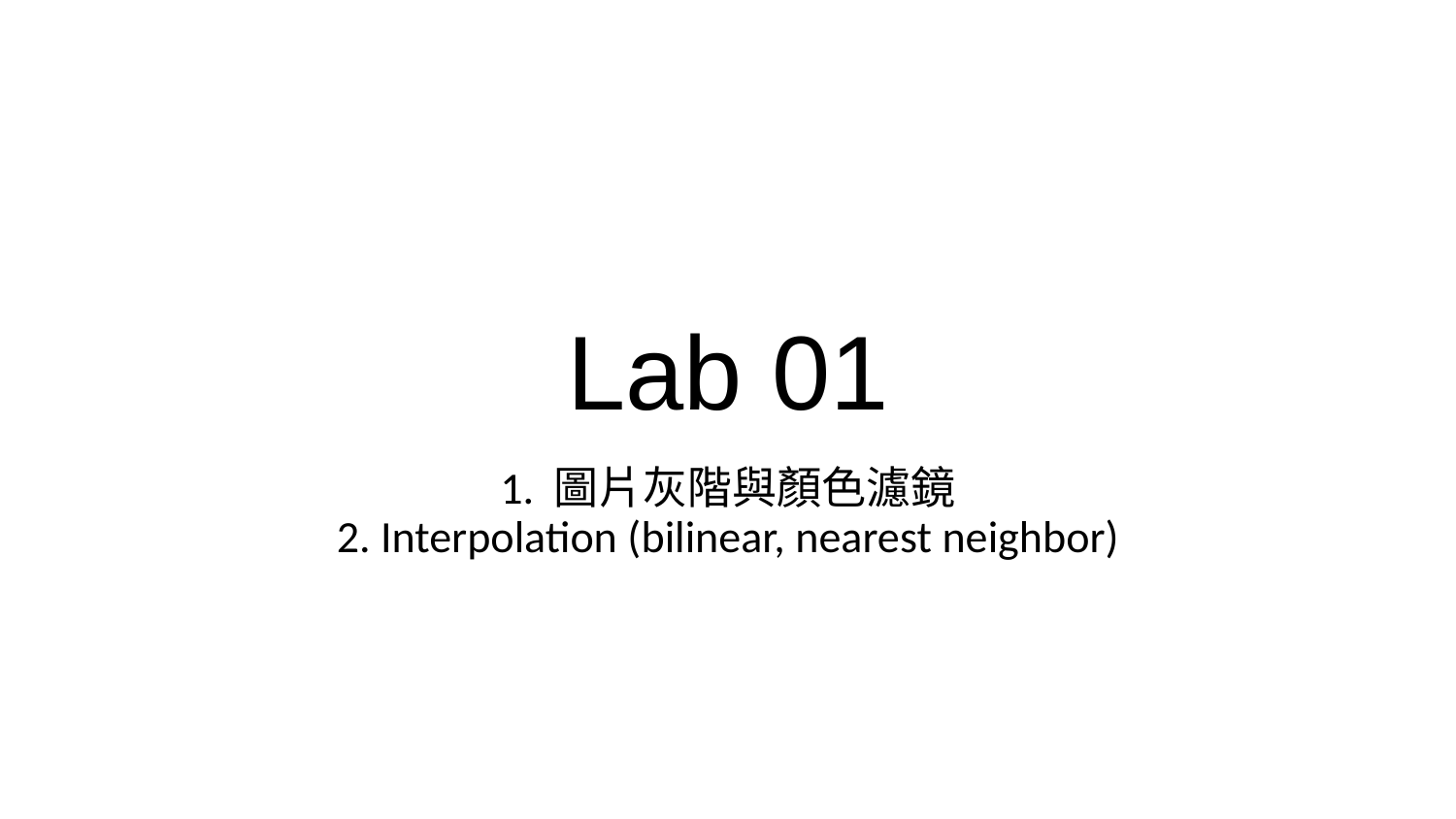

# Lab 01
1. 圖片灰階與顏色濾鏡
2. Interpolation (bilinear, nearest neighbor)